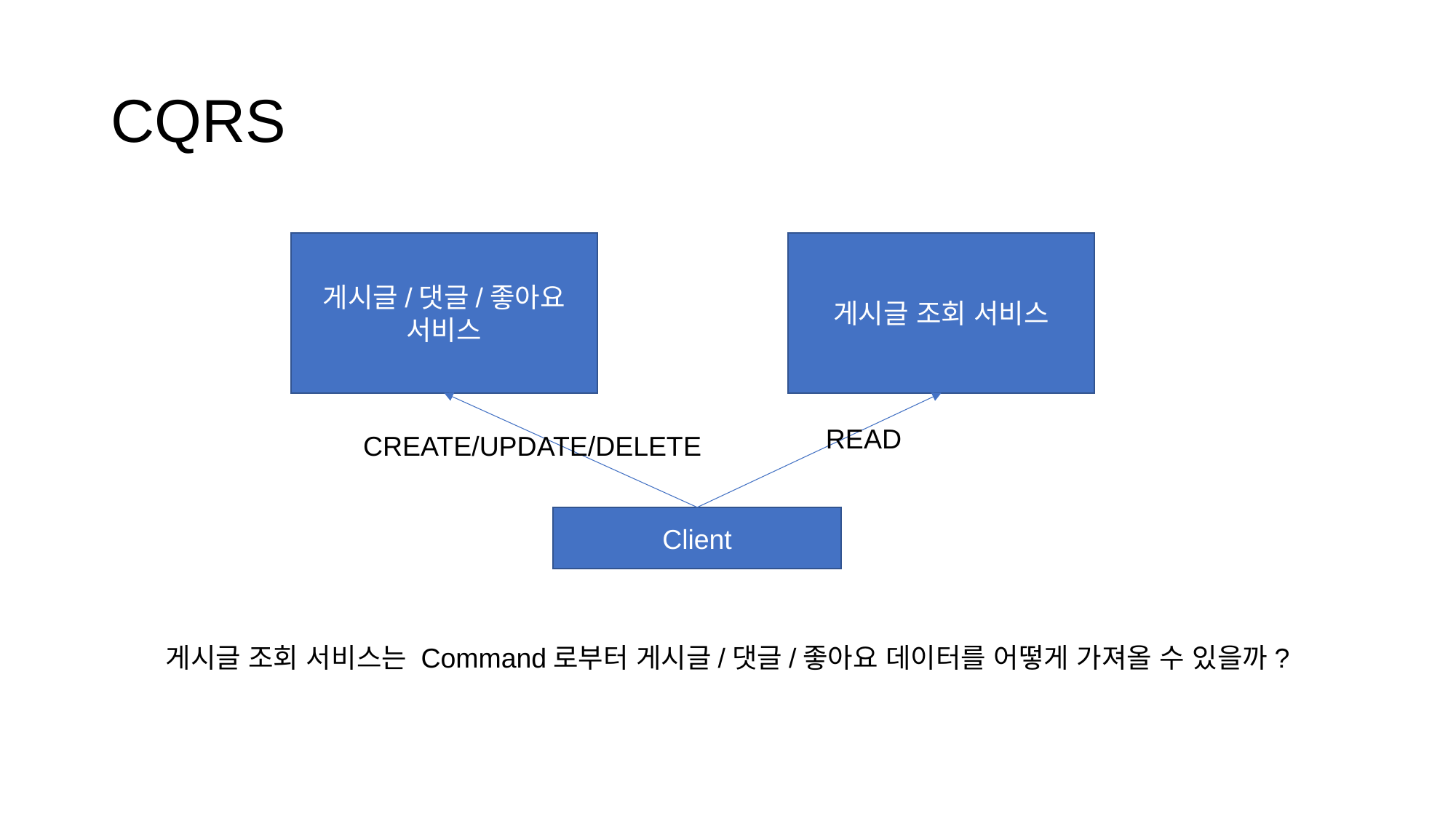

# CQRS
게시글/댓글/좋아요
서비스
게시글 조회 서비스
READ
CREATE/UPDATE/DELETE
Client
게시글 조회 서비스는 Command로부터 게시글/댓글/좋아요 데이터를 어떻게 가져올 수 있을까?